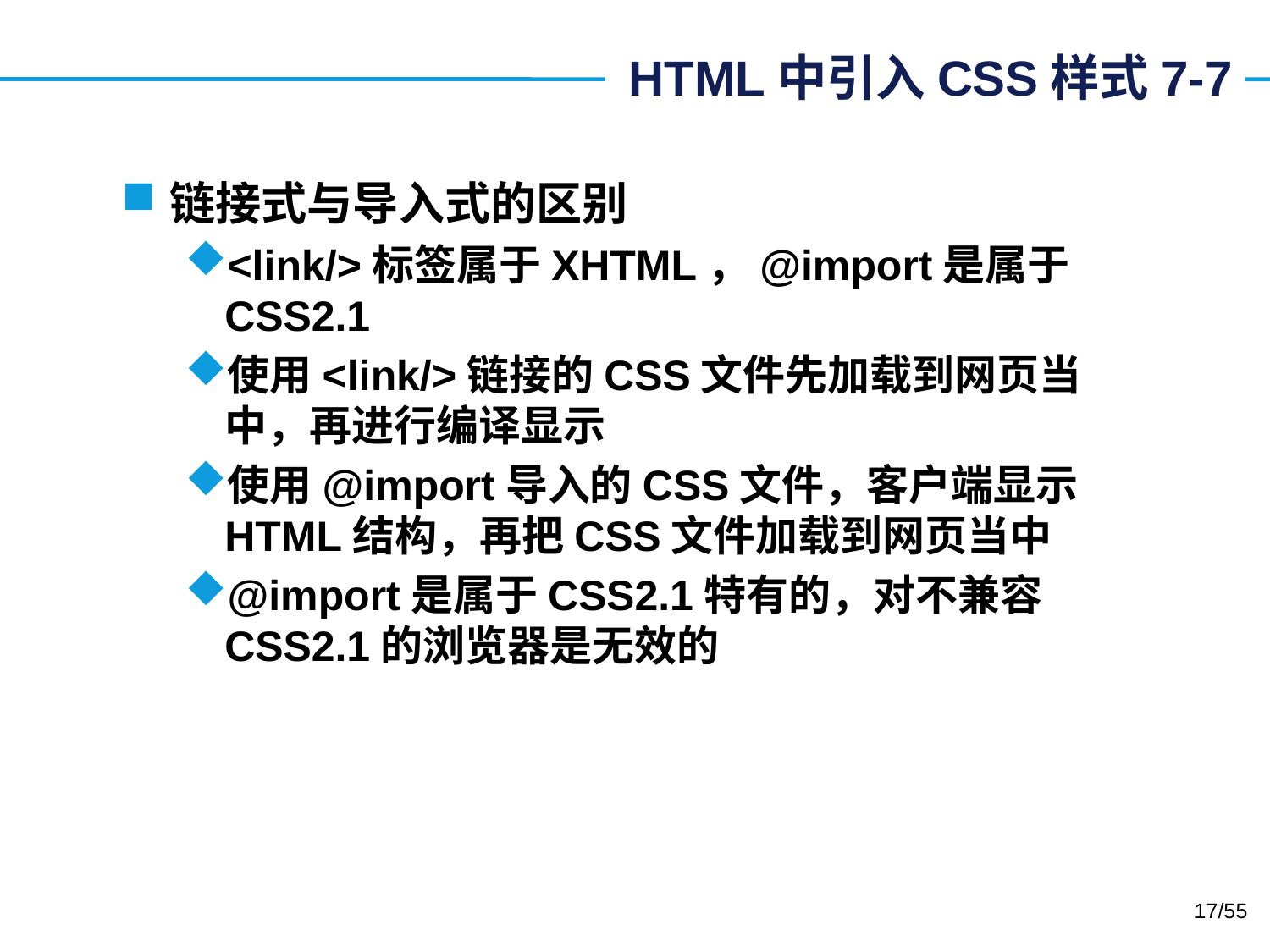

# HTML中引入CSS样式7-7
链接式与导入式的区别
<link/>标签属于XHTML，@import是属于CSS2.1
使用<link/>链接的CSS文件先加载到网页当中，再进行编译显示
使用@import导入的CSS文件，客户端显示HTML结构，再把CSS文件加载到网页当中
@import是属于CSS2.1特有的，对不兼容CSS2.1的浏览器是无效的
17/55